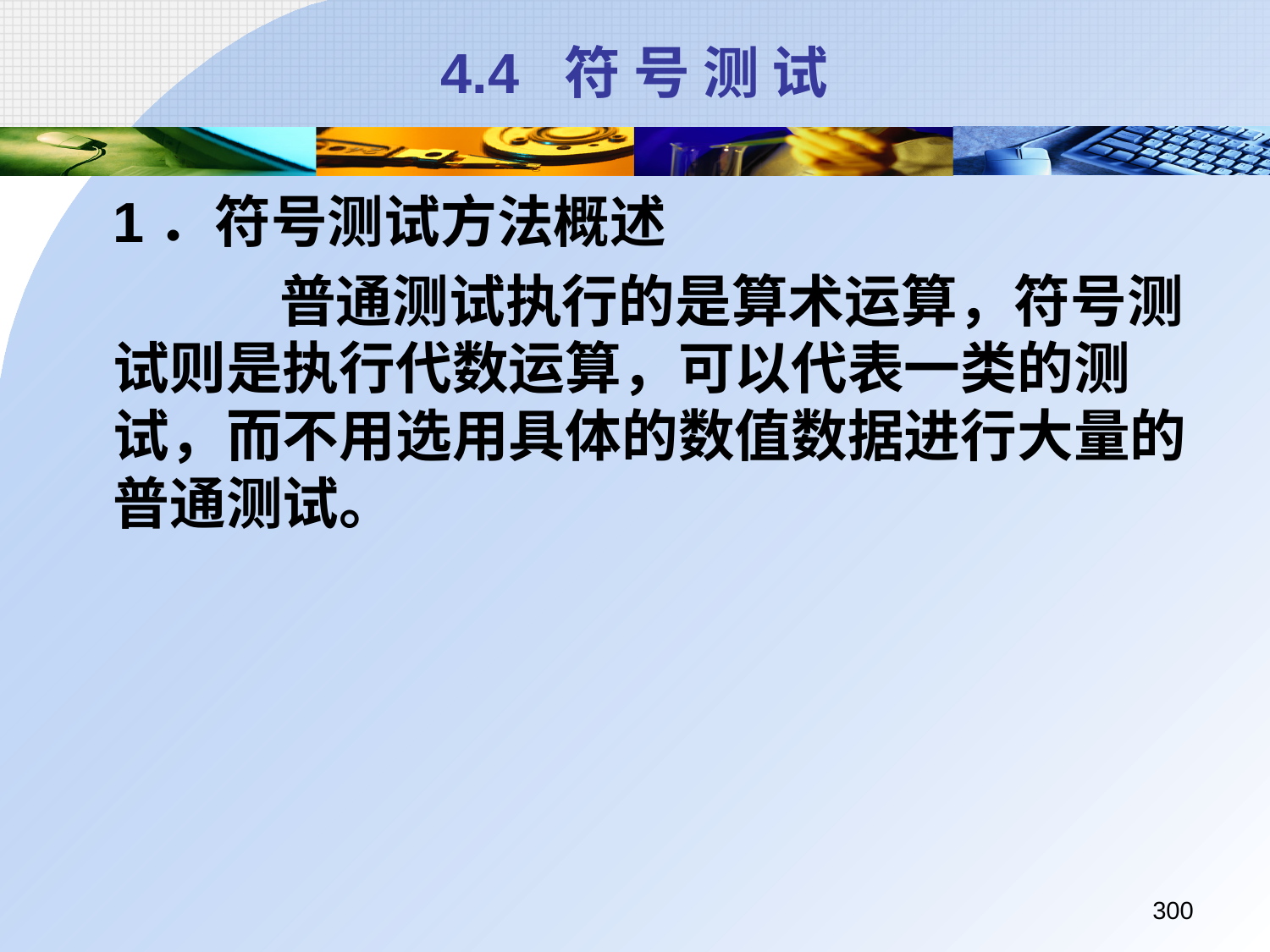

# 4.4  符 号 测 试
	1．符号测试方法概述
		  普通测试执行的是算术运算，符号测试则是执行代数运算，可以代表一类的测试，而不用选用具体的数值数据进行大量的普通测试。

300